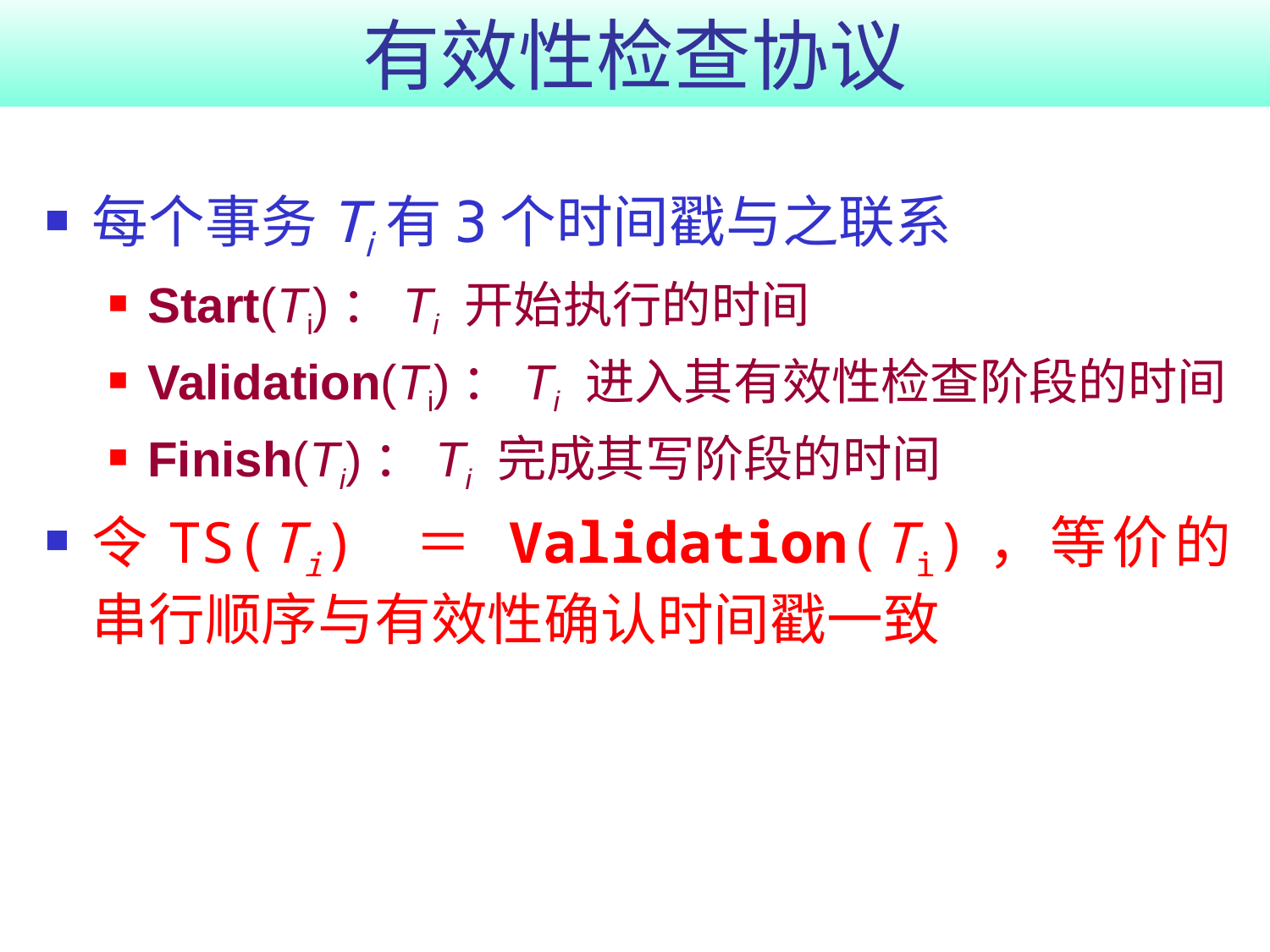

# 有效性检查协议
每个事务Ti有3个时间戳与之联系
Start(Ti)：Ti 开始执行的时间
Validation(Ti)：Ti 进入其有效性检查阶段的时间
Finish(Ti)：Ti 完成其写阶段的时间
令TS(Ti) ＝ Validation(Ti)，等价的串行顺序与有效性确认时间戳一致